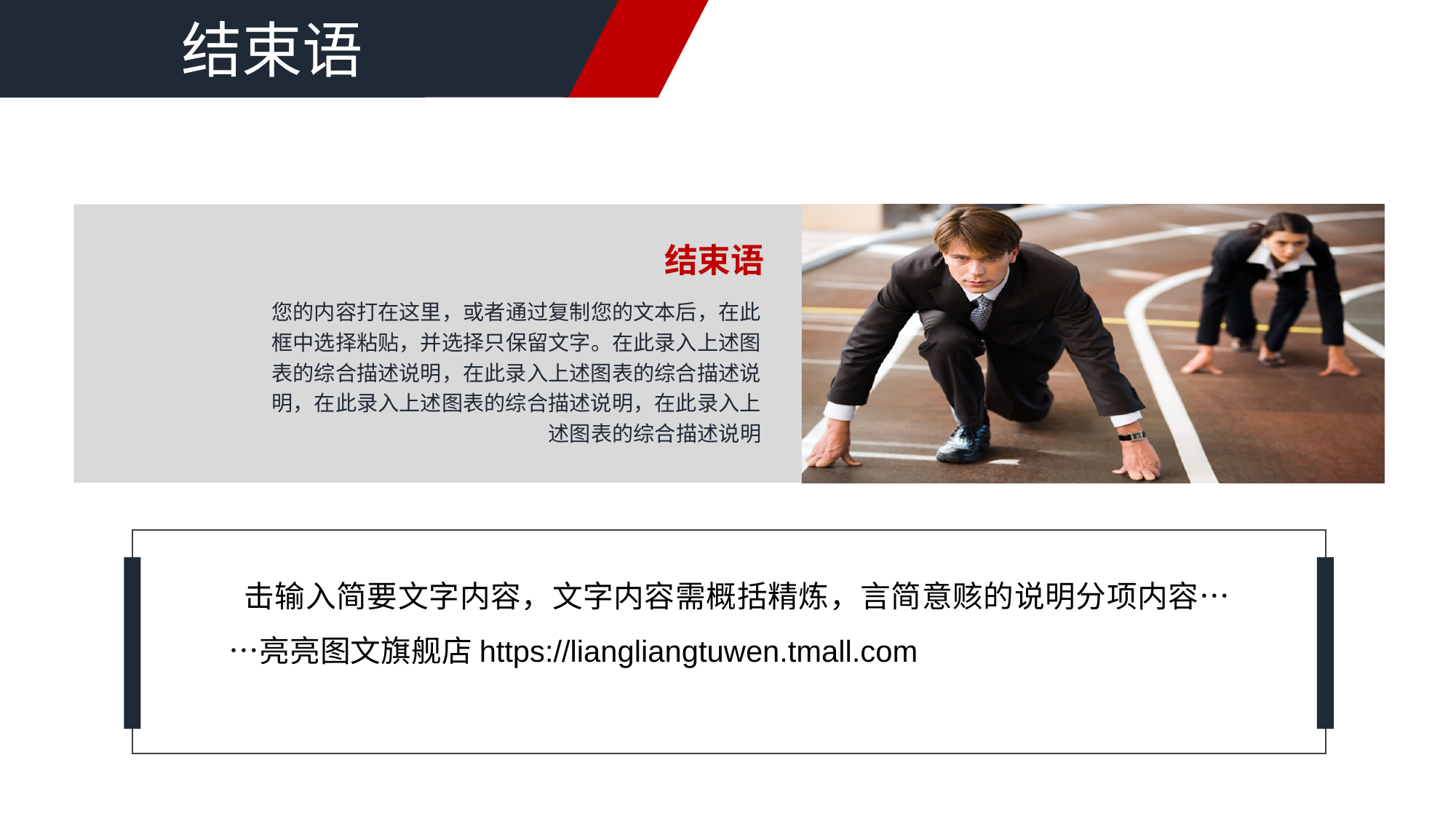

结束语

结束语
您的内容打在这里，或者通过复制您的文本后，在此框中选择粘贴，并选择只保留文字。在此录入上述图表的综合描述说明，在此录入上述图表的综合描述说明，在此录入上述图表的综合描述说明，在此录入上述图表的综合描述说明

 击输入简要文字内容，文字内容需概括精炼，言简意赅的说明分项内容……亮亮图文旗舰店https://liangliangtuwen.tmall.com